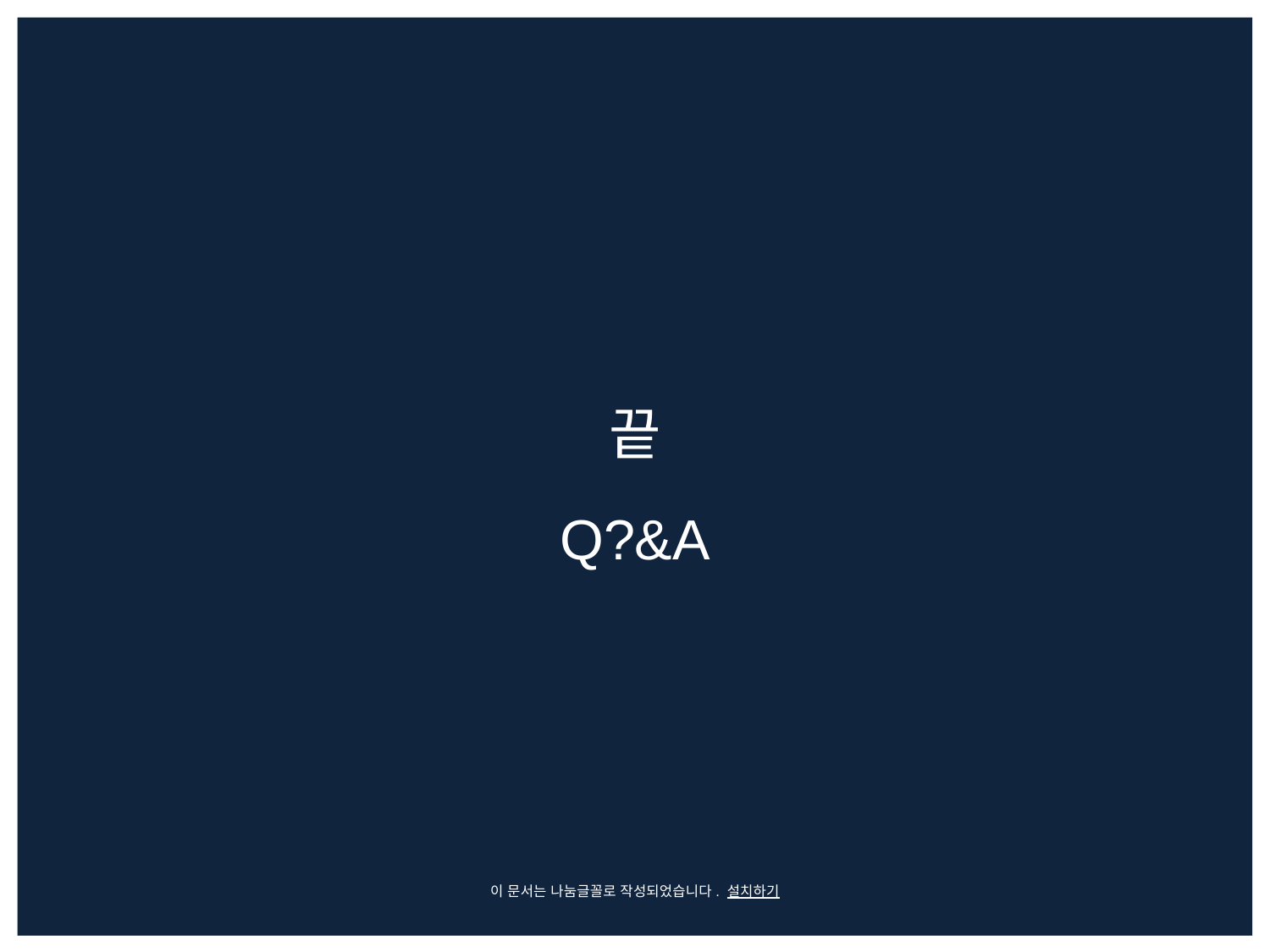

# 끝
Q?&A
이 문서는 나눔글꼴로 작성되었습니다. 설치하기